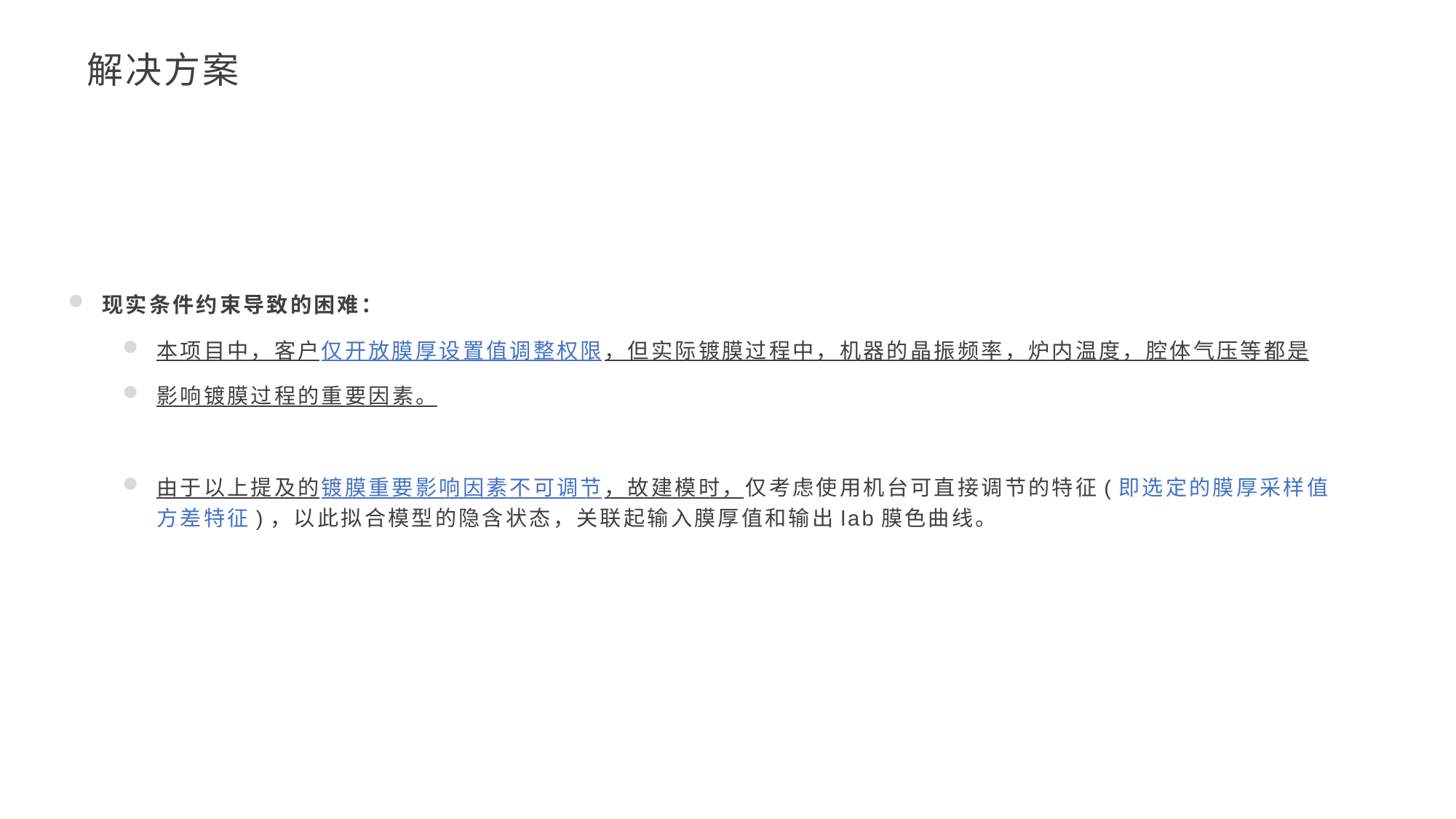

# 解决方案
现实条件约束导致的困难：
本项目中，客户仅开放膜厚设置值调整权限，但实际镀膜过程中，机器的晶振频率，炉内温度，腔体气压等都是
影响镀膜过程的重要因素。

由于以上提及的镀膜重要影响因素不可调节，故建模时，仅考虑使用机台可直接调节的特征(即选定的膜厚采样值方差特征)，以此拟合模型的隐含状态，关联起输入膜厚值和输出lab膜色曲线。